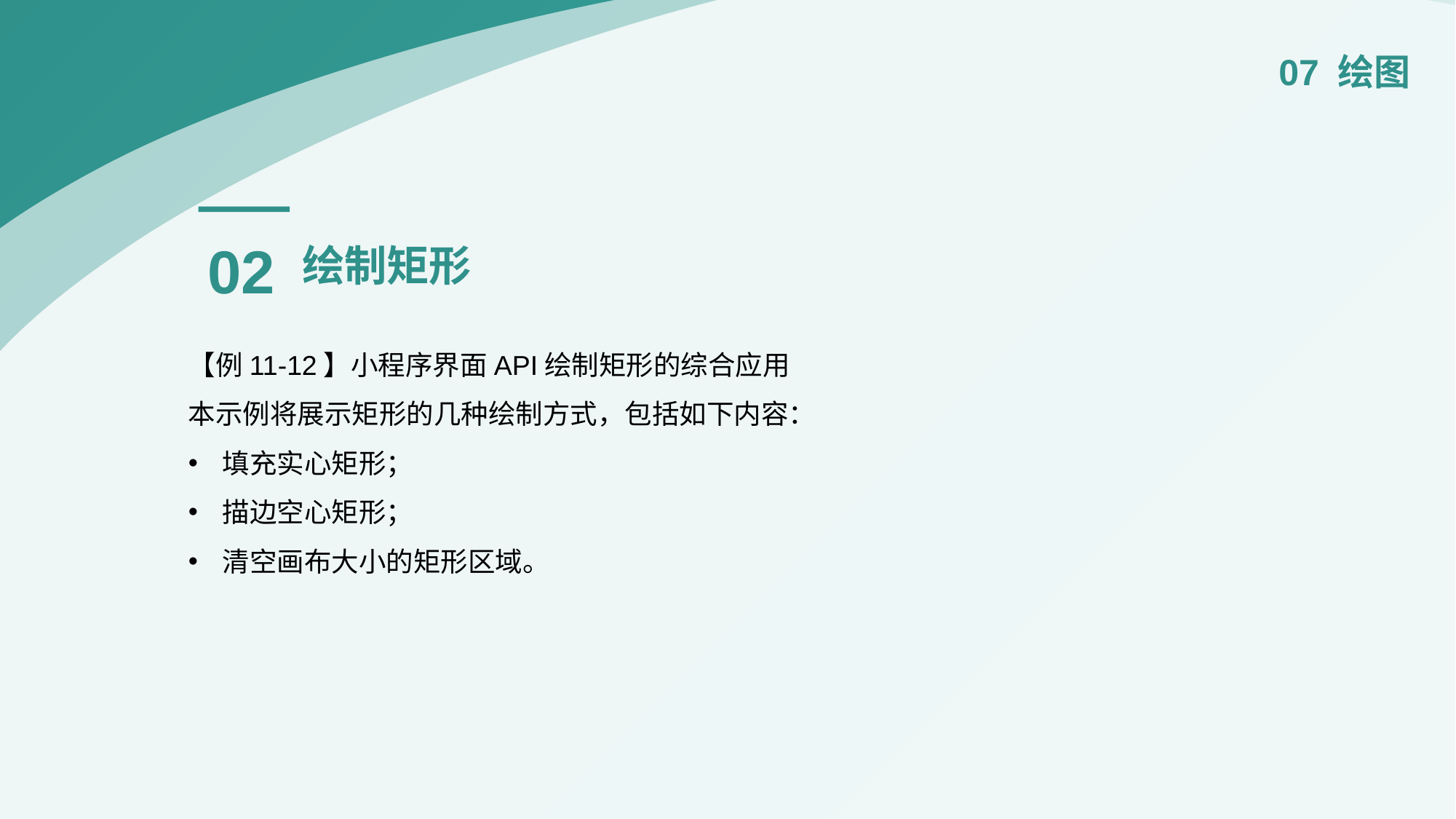

07 绘图
02

绘制矩形
【例11-12】小程序界面API绘制矩形的综合应用
本示例将展示矩形的几种绘制方式，包括如下内容：
填充实心矩形；
描边空心矩形；
清空画布大小的矩形区域。